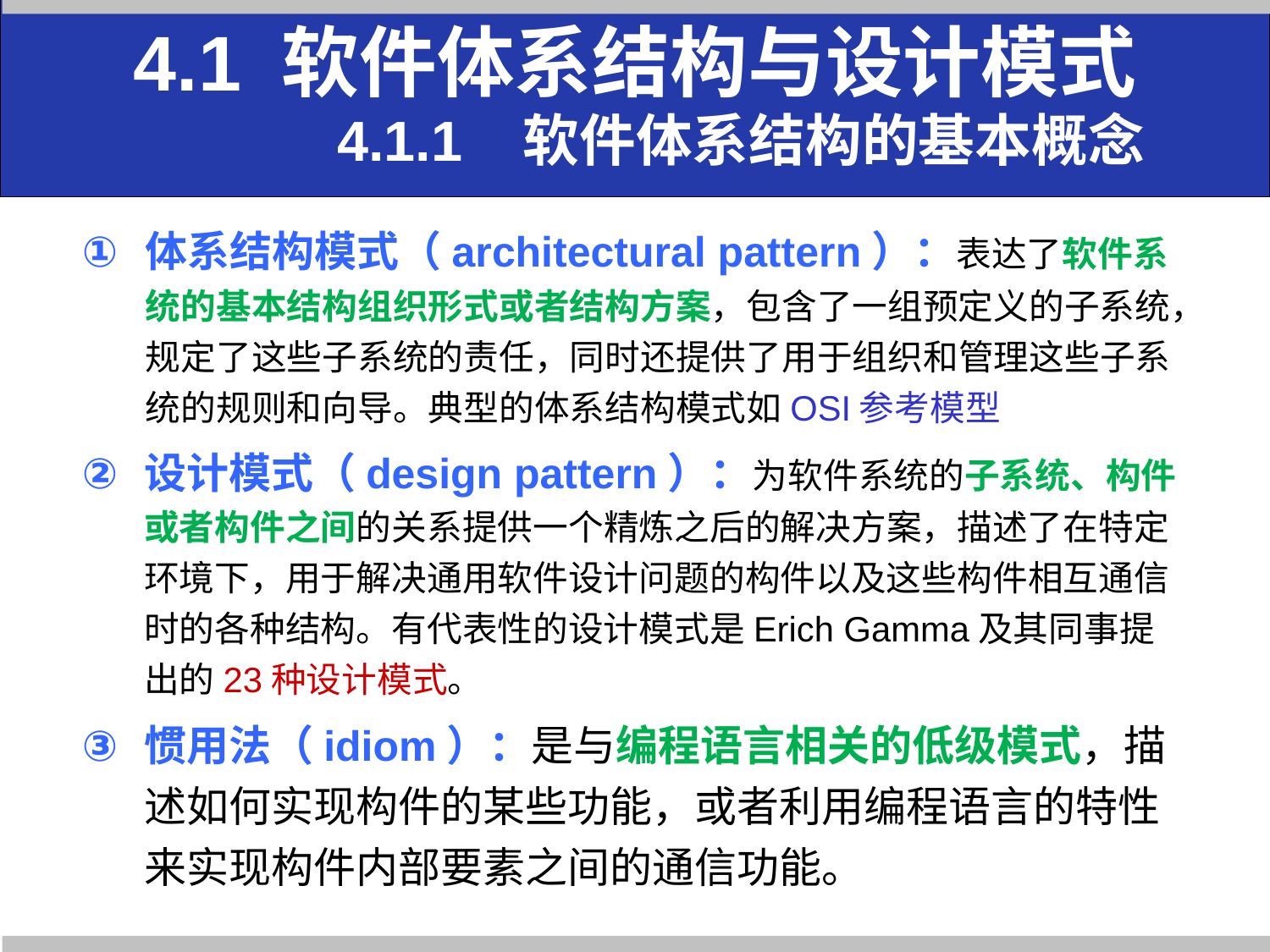

4.1 软件体系结构与设计模式
           4.1.1   软件体系结构的基本概念
体系结构模式（architectural pattern）：表达了软件系统的基本结构组织形式或者结构方案，包含了一组预定义的子系统，规定了这些子系统的责任，同时还提供了用于组织和管理这些子系统的规则和向导。典型的体系结构模式如OSI参考模型
设计模式（design pattern）：为软件系统的子系统、构件或者构件之间的关系提供一个精炼之后的解决方案，描述了在特定环境下，用于解决通用软件设计问题的构件以及这些构件相互通信时的各种结构。有代表性的设计模式是Erich Gamma及其同事提出的23种设计模式。
惯用法（idiom）：是与编程语言相关的低级模式，描述如何实现构件的某些功能，或者利用编程语言的特性来实现构件内部要素之间的通信功能。
390